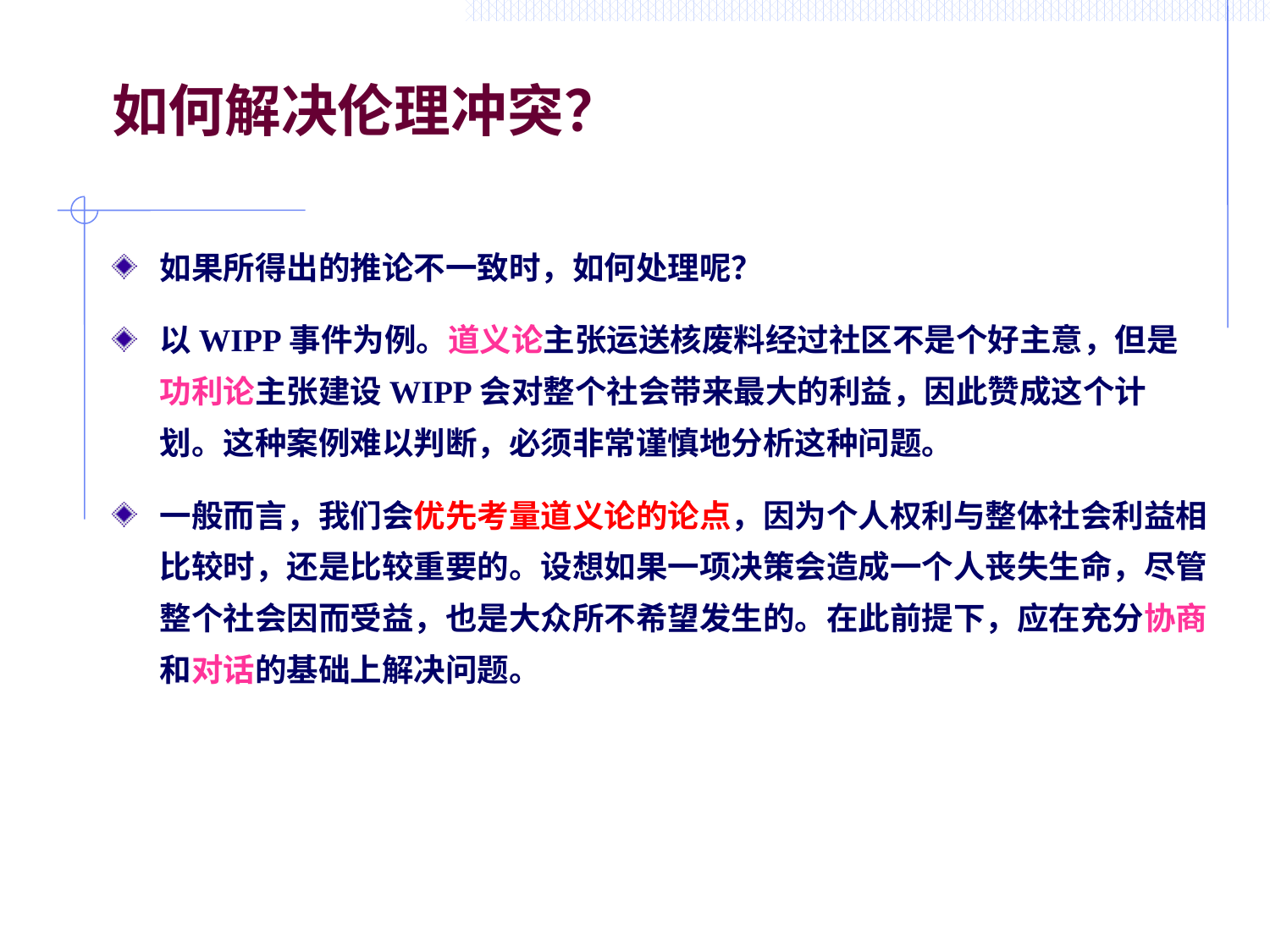

# 如何解决伦理冲突？
如果所得出的推论不一致时，如何处理呢？
以WIPP事件为例。道义论主张运送核废料经过社区不是个好主意，但是功利论主张建设WIPP会对整个社会带来最大的利益，因此赞成这个计划。这种案例难以判断，必须非常谨慎地分析这种问题。
一般而言，我们会优先考量道义论的论点，因为个人权利与整体社会利益相比较时，还是比较重要的。设想如果一项决策会造成一个人丧失生命，尽管整个社会因而受益，也是大众所不希望发生的。在此前提下，应在充分协商和对话的基础上解决问题。